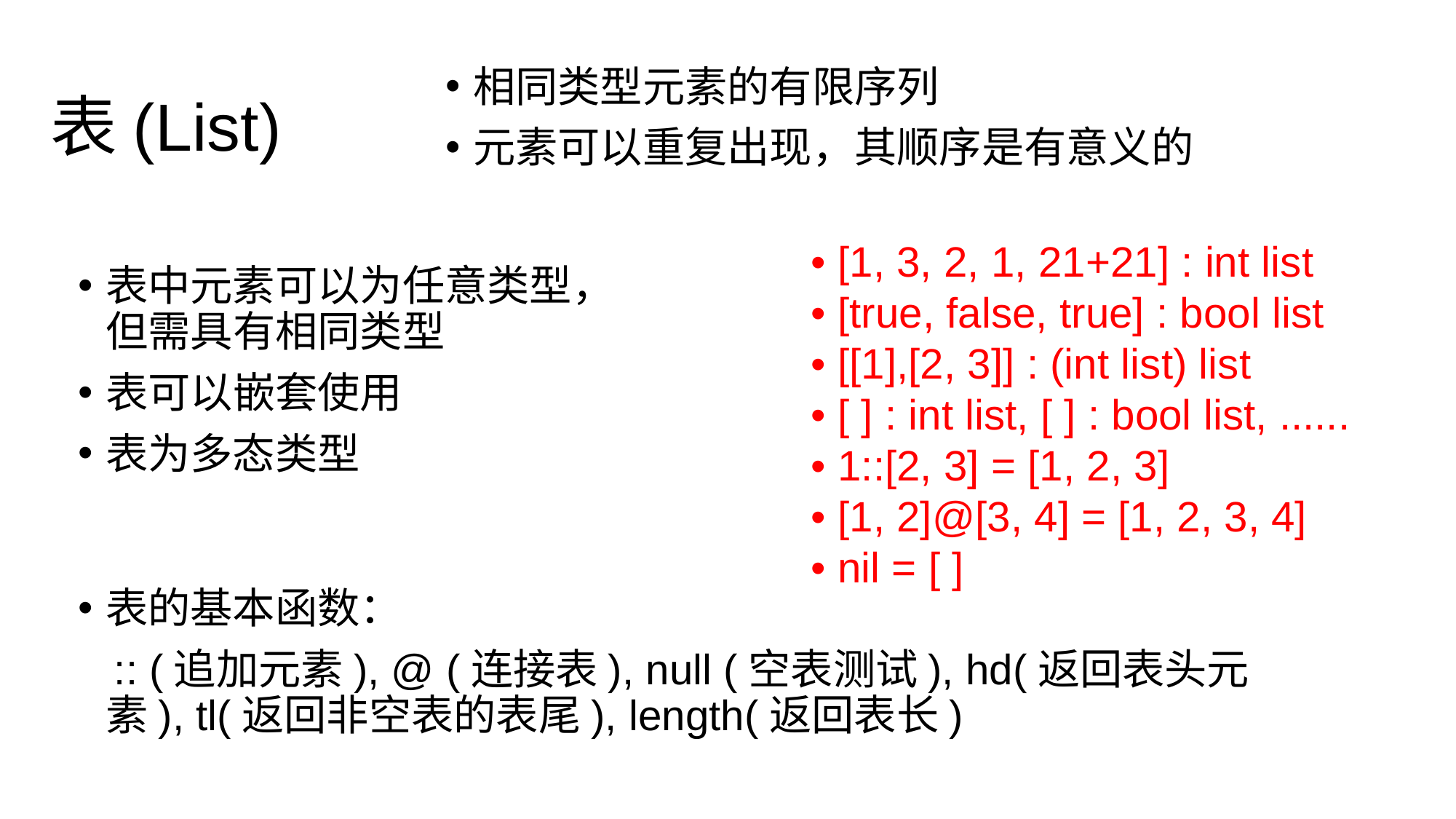

# 表(List)
相同类型元素的有限序列
元素可以重复出现，其顺序是有意义的
• [1, 3, 2, 1, 21+21] : int list
• [true, false, true] : bool list
• [[1],[2, 3]] : (int list) list
• [ ] : int list, [ ] : bool list, ......
• 1::[2, 3] = [1, 2, 3]
• [1, 2]@[3, 4] = [1, 2, 3, 4]
• nil = [ ]
表中元素可以为任意类型，但需具有相同类型
表可以嵌套使用
表为多态类型
表的基本函数：
   :: (追加元素), @ (连接表), null (空表测试), hd(返回表头元素), tl(返回非空表的表尾), length(返回表长)